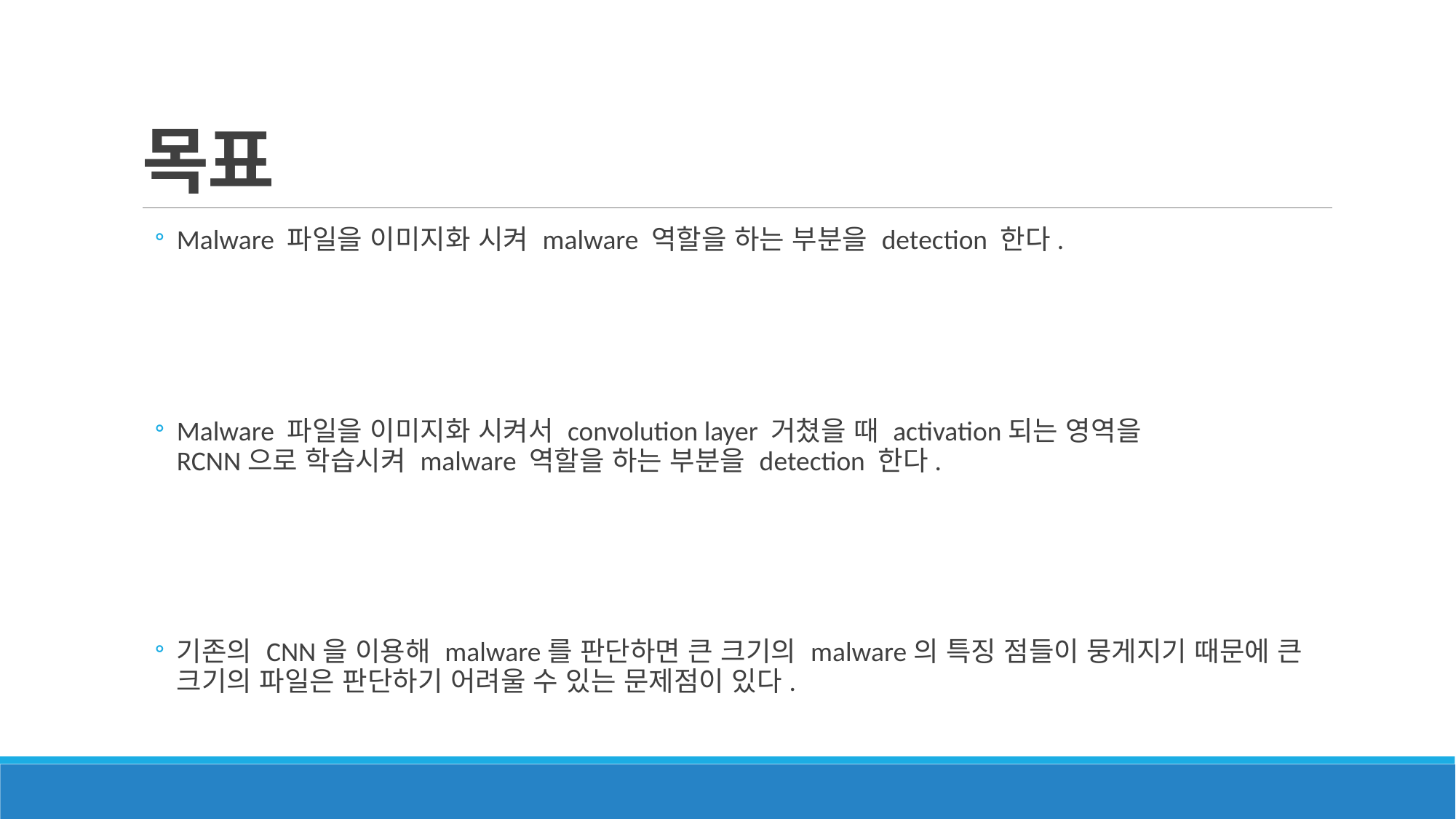

# 목표
Malware 파일을 이미지화 시켜 malware 역할을 하는 부분을 detection 한다.

Malware 파일을 이미지화 시켜서 convolution layer 거쳤을 때 activation되는 영역을
RCNN으로 학습시켜 malware 역할을 하는 부분을 detection 한다.

기존의 CNN을 이용해 malware를 판단하면 큰 크기의 malware의 특징 점들이 뭉게지기 때문에 큰 크기의 파일은 판단하기 어려울 수 있는 문제점이 있다.